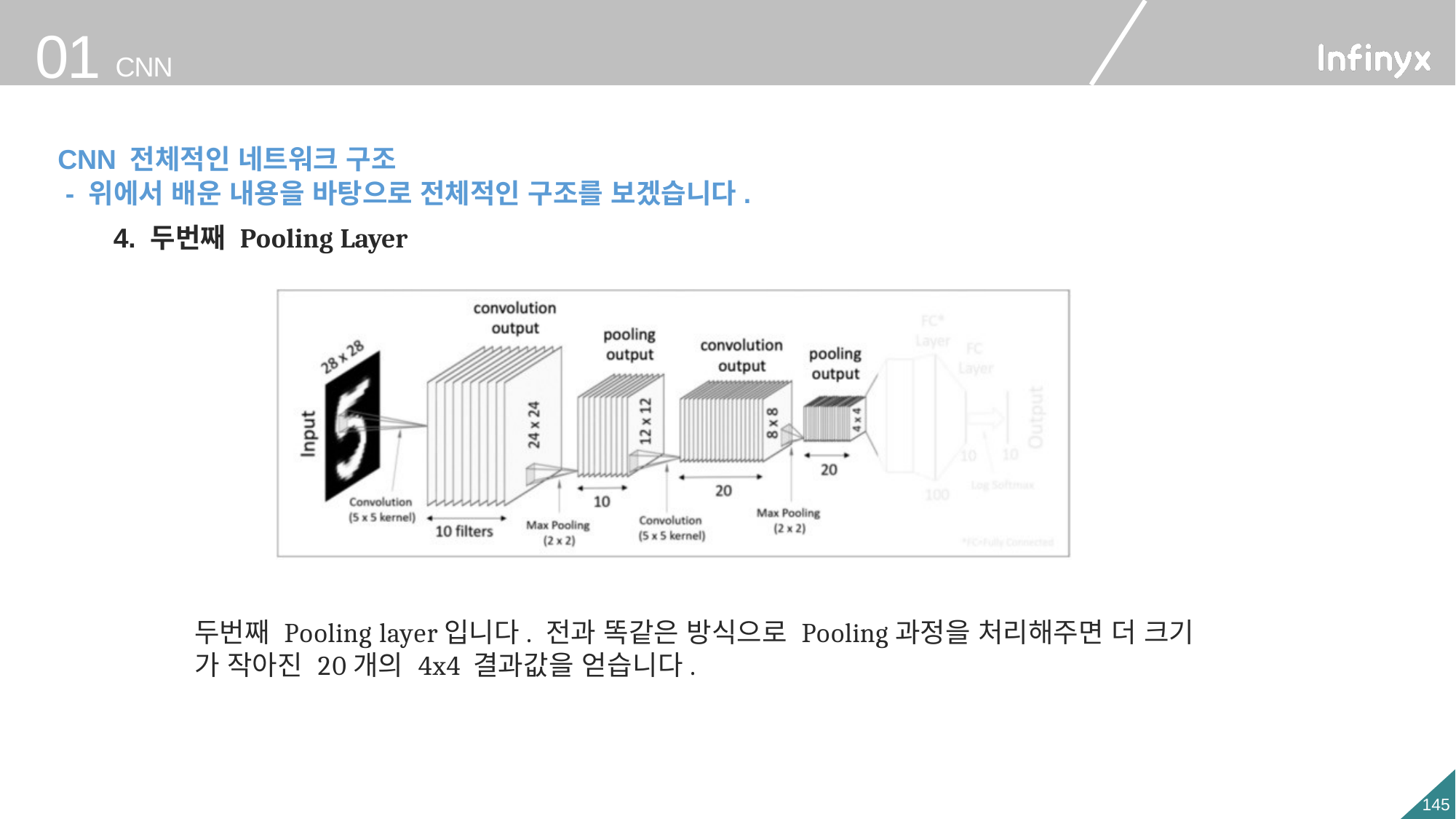

CNN 전체적인 네트워크 구조
 - 위에서 배운 내용을 바탕으로 전체적인 구조를 보겠습니다.
4. 두번째 Pooling Layer

두번째 Pooling layer입니다. 전과 똑같은 방식으로 Pooling과정을 처리해주면 더 크기  가 작아진 20개의 4x4 결과값을 얻습니다.